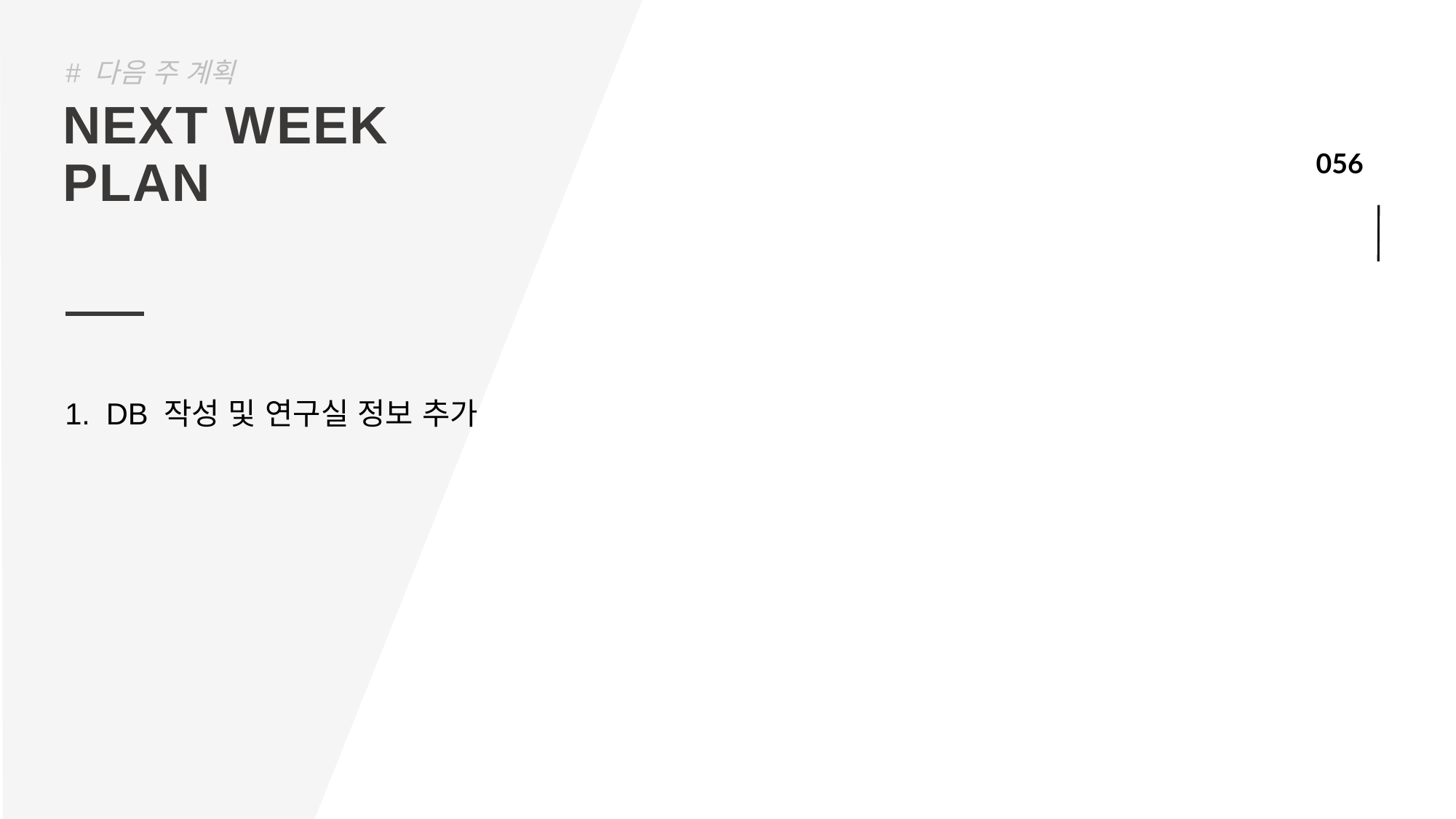

# 다음 주 계획
NEXT WEEK
PLAN
DB 작성 및 연구실 정보 추가